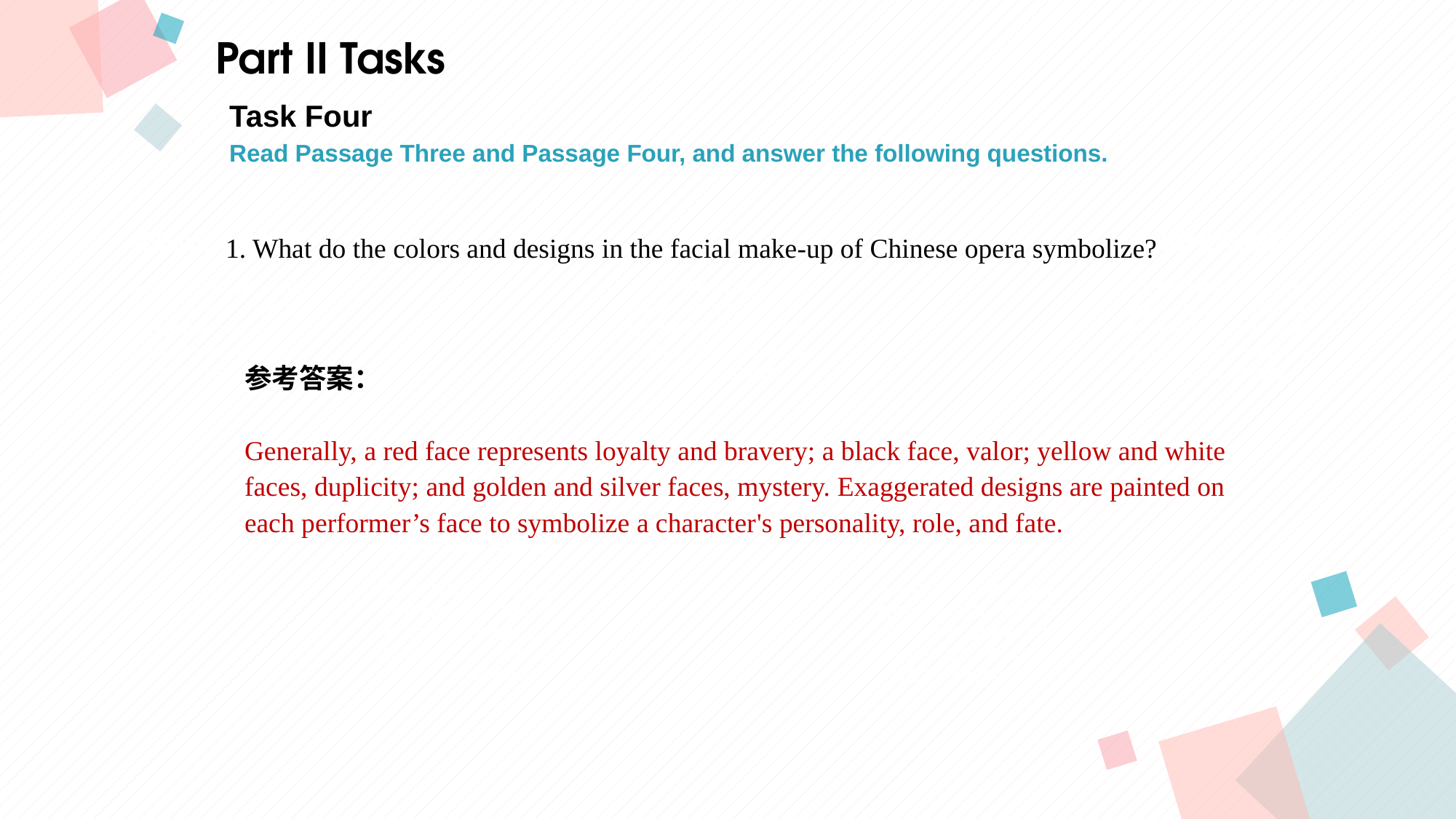

Part II Tasks
Task Four

Read Passage Three and Passage Four, and answer the following questions.
点击此处添加标题
点击此处添加标题
1. What do the colors and designs in the facial make-up of Chinese opera symbolize?
标题数字等都可以通过点击和重新输入进行更改，顶部“开始”面板中可以对字体、字号、颜色等进行修改。建议正文8-14号字，1.3倍字间距。
标题数字等都可以通过点击和重新输入进行更改，顶部“开始”面板中可以对字体、字号、颜色等进行修改。建议正文8-14号字，1.3倍字间距。
标题数字等都可以通过点击和重新输入进行更改，顶部“开始”面板中可以对字体、字号、颜色等进行修改。建议正文8-14号字，1.3倍字间距。
参考答案：

Generally, a red face represents loyalty and bravery; a black face, valor; yellow and white
faces, duplicity; and golden and silver faces, mystery. Exaggerated designs are painted on
each performer’s face to symbolize a character's personality, role, and fate.
点击此处添加标题
标题数字等都可以通过点击和重新输入进行更改，顶部“开始”面板中可以对字体、字号、颜色等进行修改。建议正文8-14号字，1.3倍字间距。
标题数字等都可以通过点击和重新输入进行更改，顶部“开始”面板中可以对字体、字号、颜色等进行修改。建议正文8-14号字，1.3倍字间距。